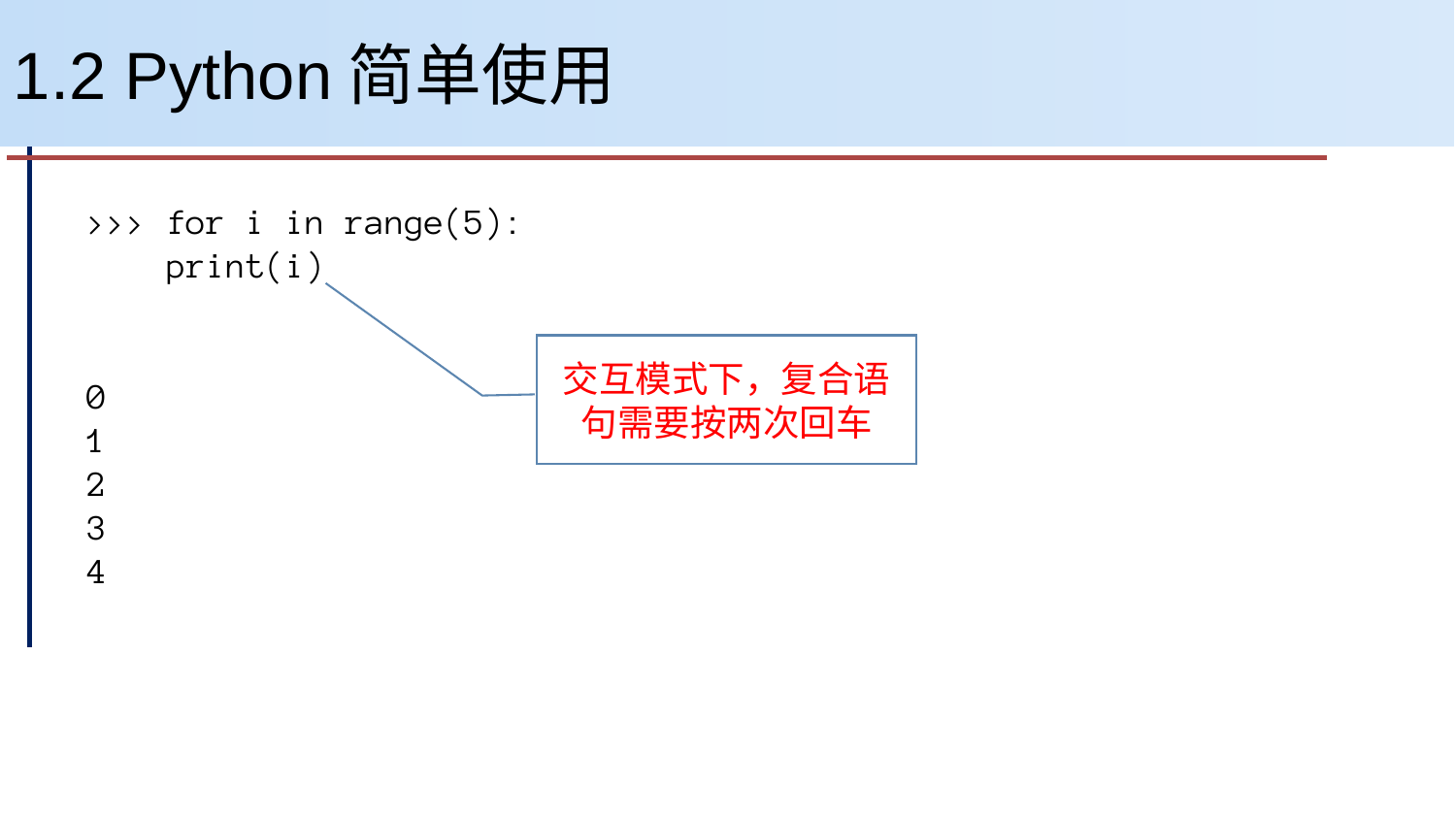

# 1.2 Python简单使用
>>> for i in range(5):
    print(i)

0
1
2
3
4
交互模式下，复合语句需要按两次回车